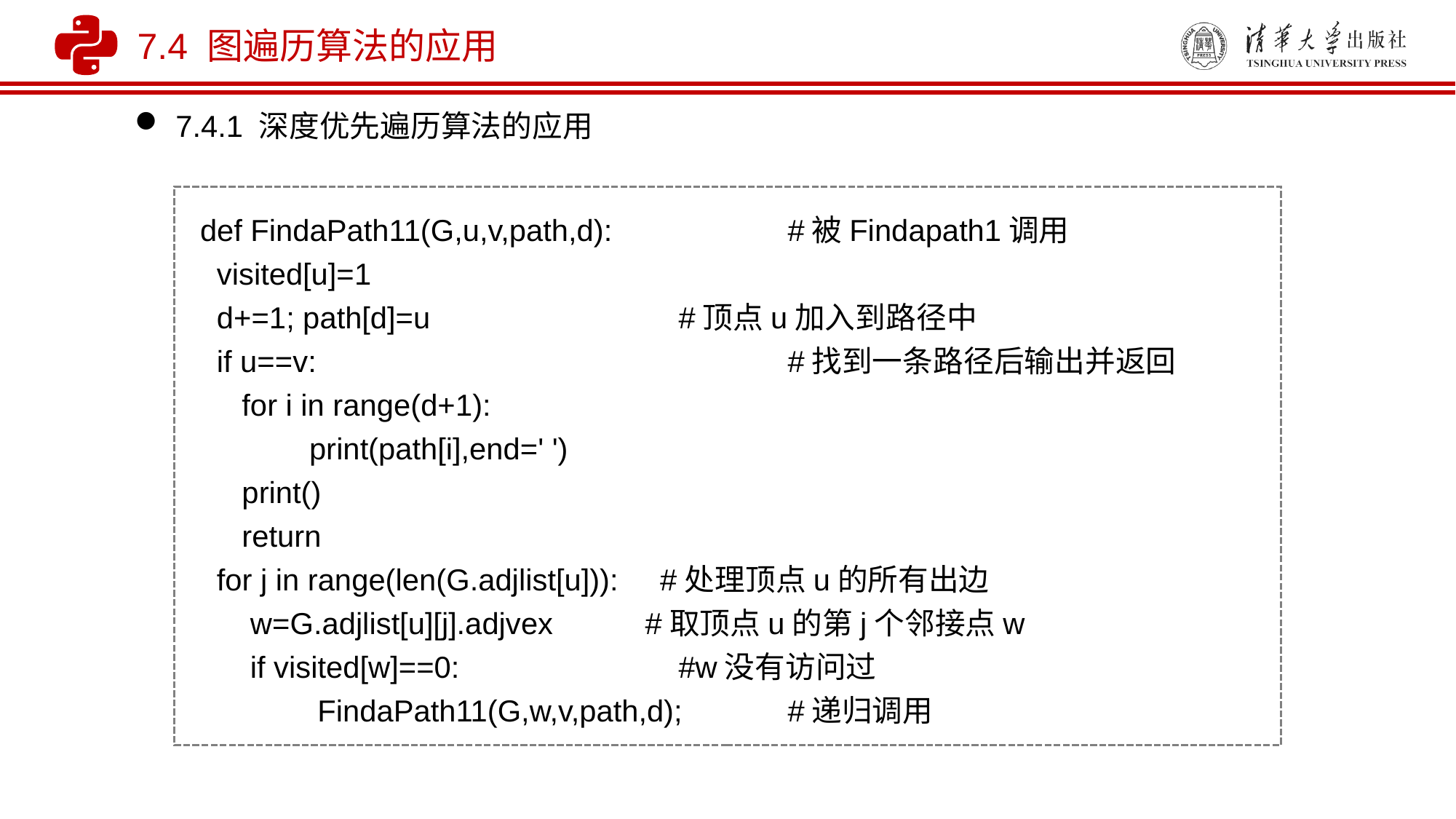

7.4 图遍历算法的应用
7.4.1 深度优先遍历算法的应用
def FindaPath11(G,u,v,path,d):    	     #被Findapath1调用
  visited[u]=1
  d+=1; path[d]=u                	     #顶点u加入到路径中
  if u==v:				     #找到一条路径后输出并返回
     for i in range(d+1):
      	print(path[i],end=' ')
     print()
     return
  for j in range(len(G.adjlist[u])):     #处理顶点u的所有出边
      w=G.adjlist[u][j].adjvex           #取顶点u的第j个邻接点w
      if visited[w]==0:		     #w没有访问过
      	 FindaPath11(G,w,v,path,d);	     #递归调用